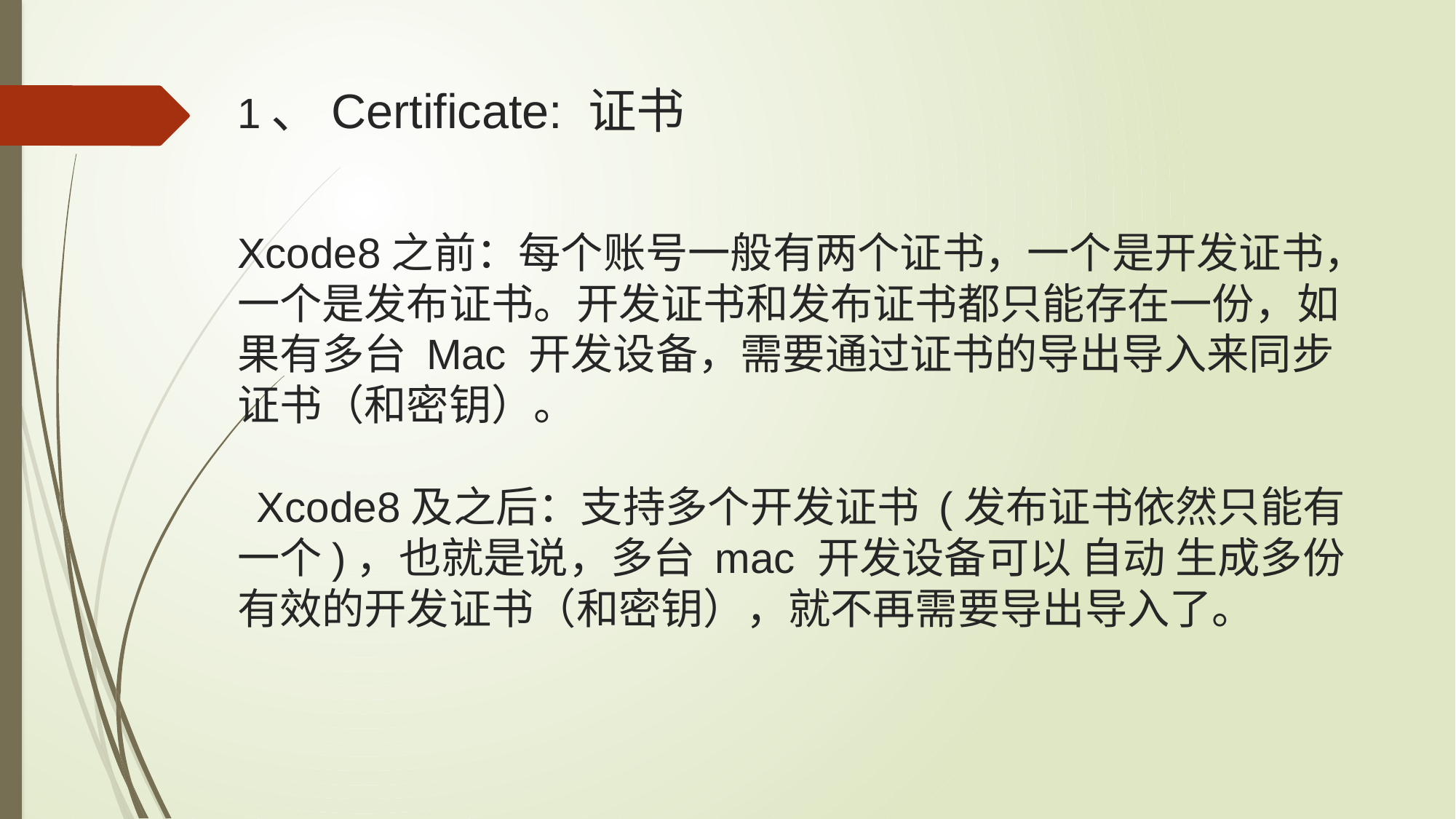

# 1、Certificate: 证书 Xcode8之前：每个账号一般有两个证书，一个是开发证书，一个是发布证书。开发证书和发布证书都只能存在一份，如果有多台 Mac 开发设备，需要通过证书的导出导入来同步证书（和密钥）。 Xcode8及之后：支持多个开发证书 (发布证书依然只能有一个)，也就是说，多台 mac 开发设备可以 自动 生成多份有效的开发证书（和密钥），就不再需要导出导入了。